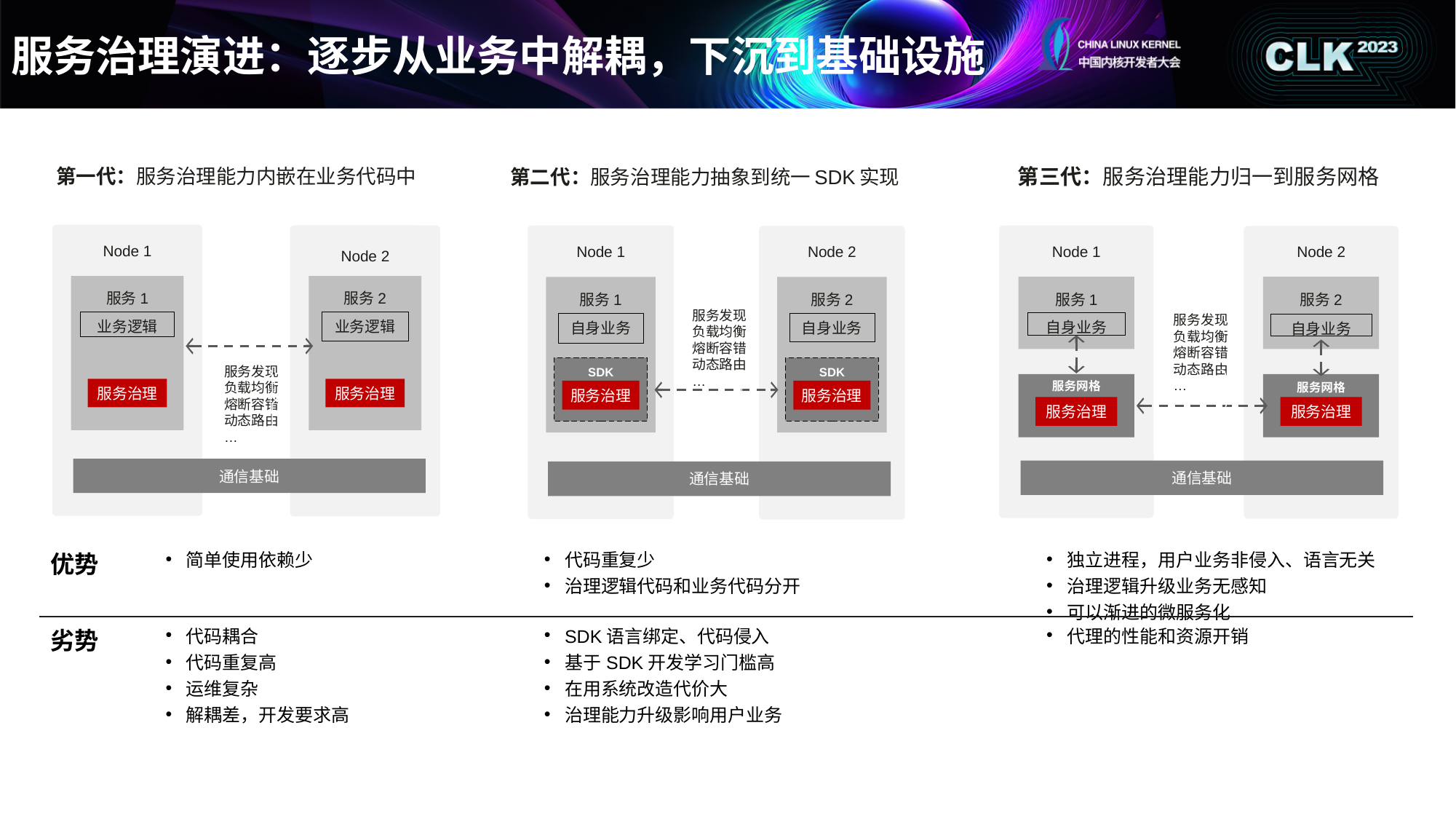

# 服务治理演进：逐步从业务中解耦，下沉到基础设施
第一代：服务治理能力内嵌在业务代码中
第三代：服务治理能力归一到服务网格
第二代：服务治理能力抽象到统一SDK实现

Node 1
Node 1
Node 2
Node 1
Node 2
Node 2

服务1
服务2
服务1
服务2
服务1
服务2
服务发现
负载均衡
熔断容错
动态路由
…
服务发现
负载均衡
熔断容错
动态路由
…
业务逻辑
业务逻辑
自身业务
自身业务
自身业务
自身业务
服务发现
负载均衡
熔断容错
动态路由
…

SDK
SDK

服务网格

服务网格
服务治理
服务治理
服务治理
服务治理
服务治理
服务治理
通信基础
通信基础
通信基础
| 优势 | 简单使用依赖少 | 代码重复少 治理逻辑代码和业务代码分开 | 独立进程，用户业务非侵入、语言无关 治理逻辑升级业务无感知 可以渐进的微服务化 |
| --- | --- | --- | --- |
| 劣势 | 代码耦合 代码重复高 运维复杂 解耦差，开发要求高 | SDK语言绑定、代码侵入 基于SDK开发学习门槛高 在用系统改造代价大 治理能力升级影响用户业务 | 代理的性能和资源开销 |